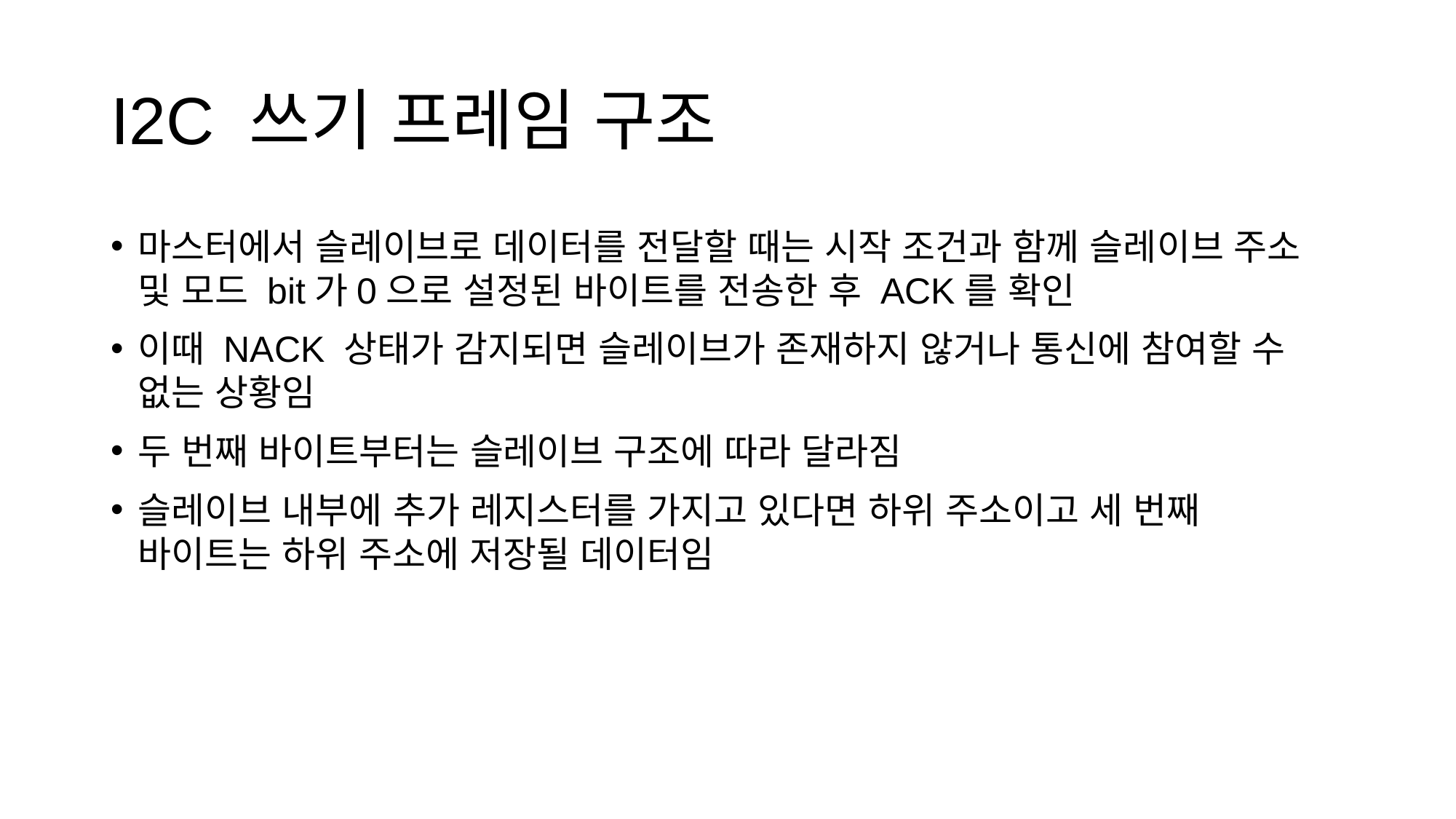

# I2C 쓰기 프레임 구조
마스터에서 슬레이브로 데이터를 전달할 때는 시작 조건과 함께 슬레이브 주소 및 모드 bit가0으로 설정된 바이트를 전송한 후 ACK를 확인
이때 NACK 상태가 감지되면 슬레이브가 존재하지 않거나 통신에 참여할 수 없는 상황임
두 번째 바이트부터는 슬레이브 구조에 따라 달라짐
슬레이브 내부에 추가 레지스터를 가지고 있다면 하위 주소이고 세 번째 바이트는 하위 주소에 저장될 데이터임